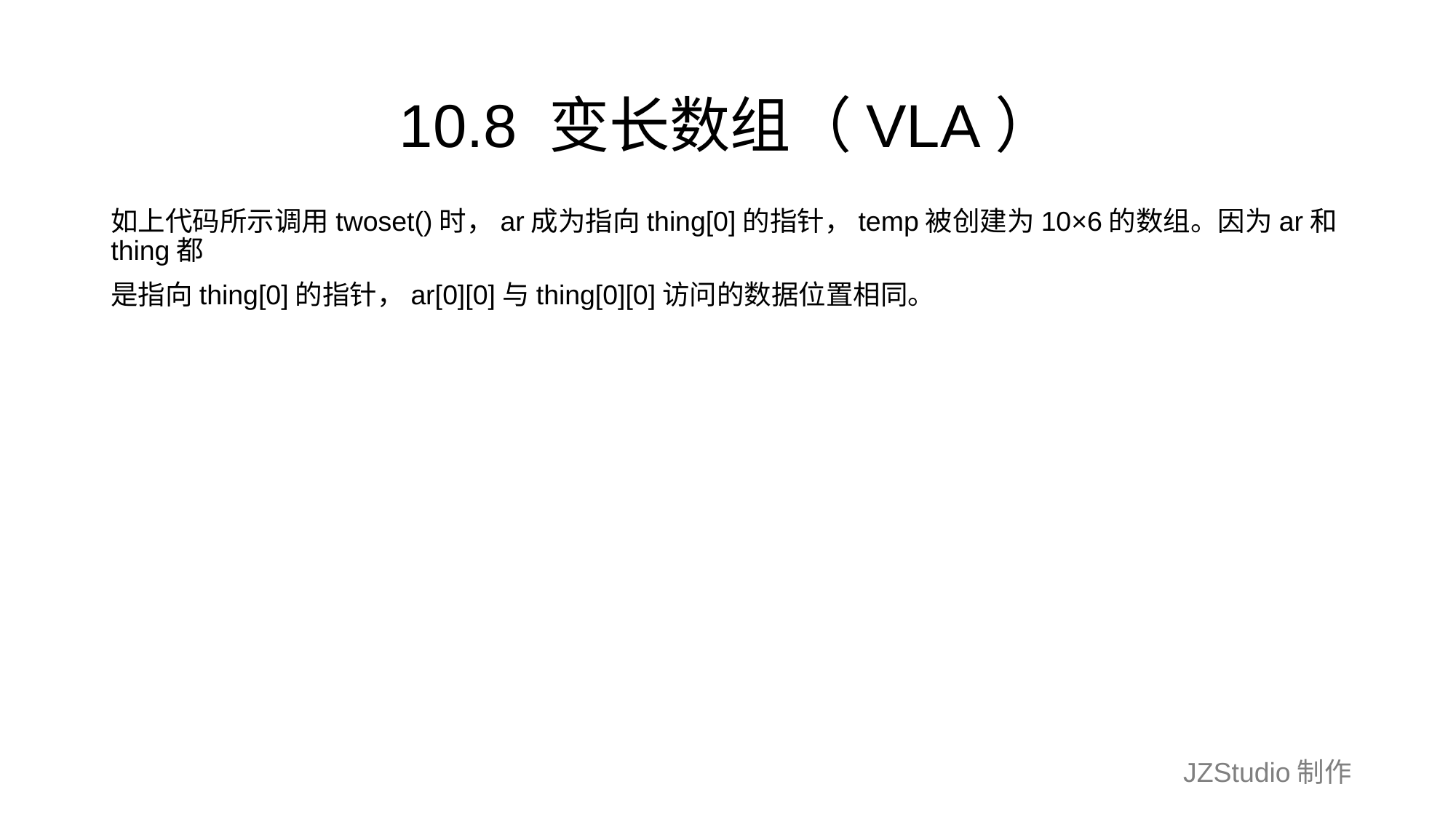

# 10.8 变长数组（VLA）
如上代码所示调用twoset()时，ar成为指向thing[0]的指针，temp被创建为10×6的数组。因为ar和thing都
是指向thing[0]的指针，ar[0][0]与thing[0][0]访问的数据位置相同。